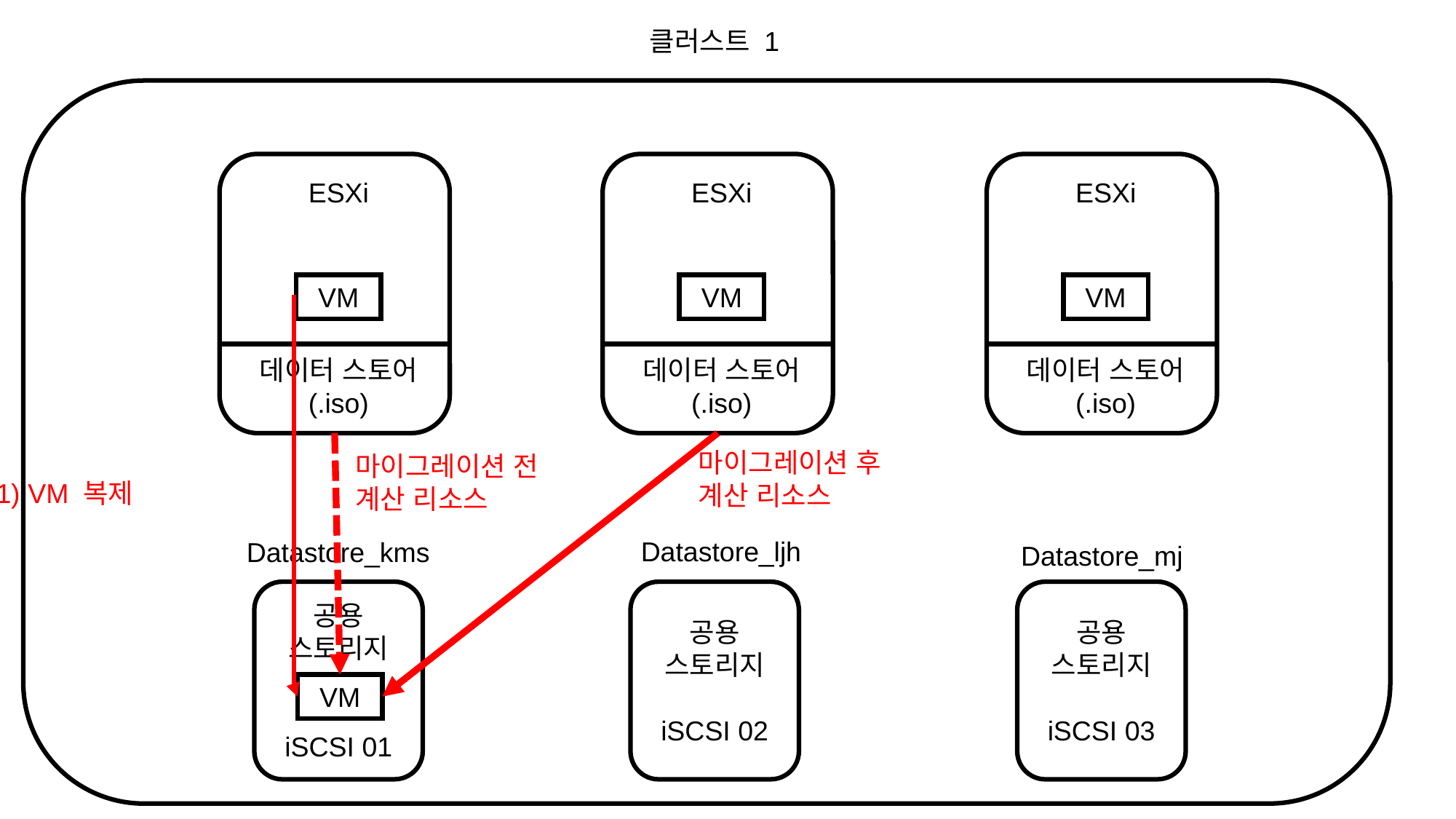

클러스트 1

ESXi
VM
데이터 스토어
(.iso)

ESXi
VM
데이터 스토어
(.iso)
ESXi
VM
데이터 스토어
(.iso)
마이그레이션 후
계산 리소스
마이그레이션 전
계산 리소스
(1) VM 복제
Datastore_ljh
공용
스토리지

iSCSI 02
Datastore_kms
공용
스토리지

iSCSI 01
Datastore_mj
공용
스토리지

iSCSI 03
VM